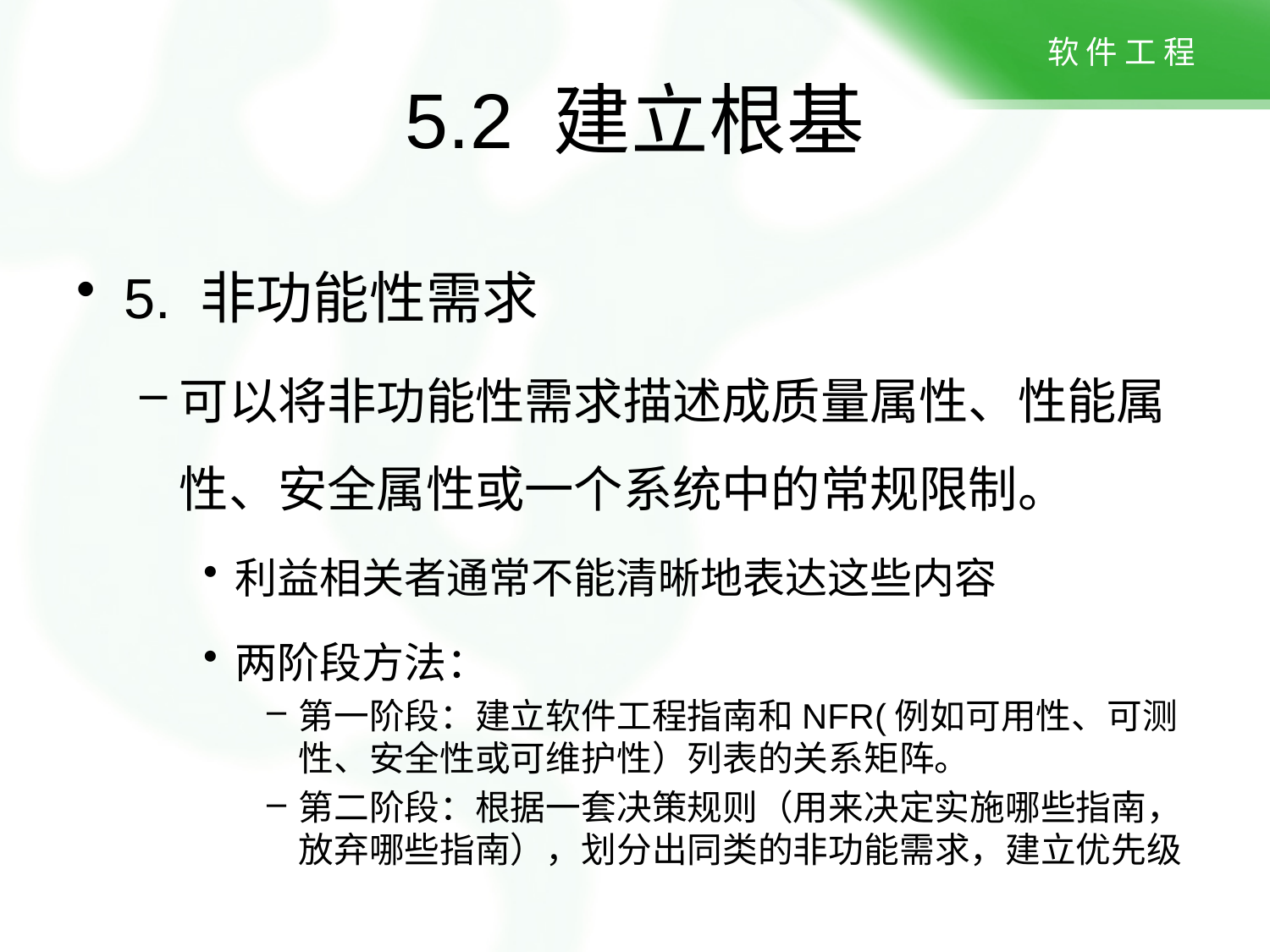

# 5.2 建立根基
5. 非功能性需求
可以将非功能性需求描述成质量属性、性能属性、安全属性或一个系统中的常规限制。
利益相关者通常不能清晰地表达这些内容
两阶段方法：
第一阶段：建立软件工程指南和NFR(例如可用性、可测性、安全性或可维护性）列表的关系矩阵。
第二阶段：根据一套决策规则（用来决定实施哪些指南，放弃哪些指南），划分出同类的非功能需求，建立优先级